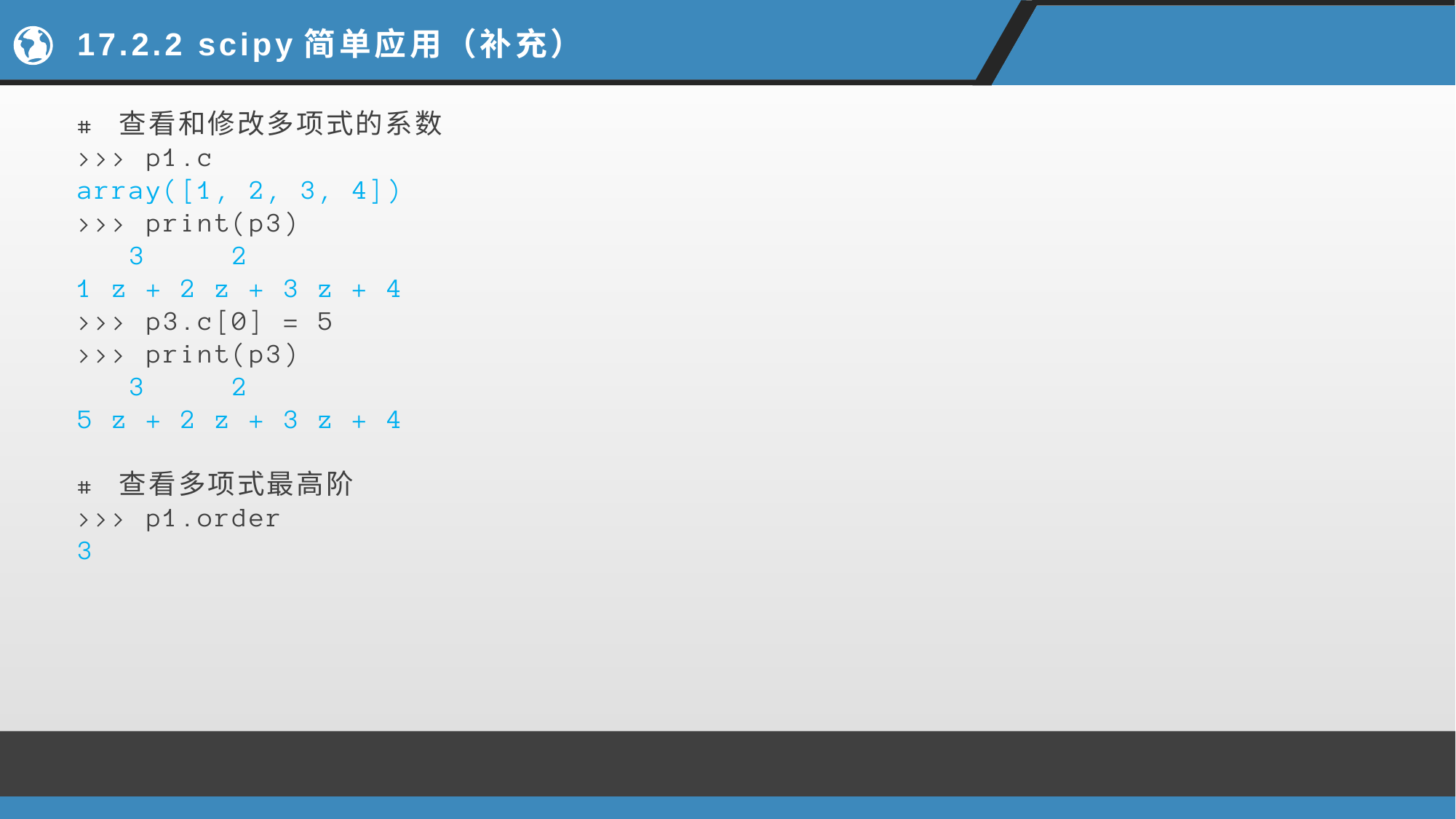

# 17.2.2 scipy简单应用（补充）

# 查看和修改多项式的系数
>>> p1.c
array([1, 2, 3, 4])
>>> print(p3)
   3     2
1 z + 2 z + 3 z + 4
>>> p3.c[0] = 5
>>> print(p3)
   3     2
5 z + 2 z + 3 z + 4

# 查看多项式最高阶
>>> p1.order
3